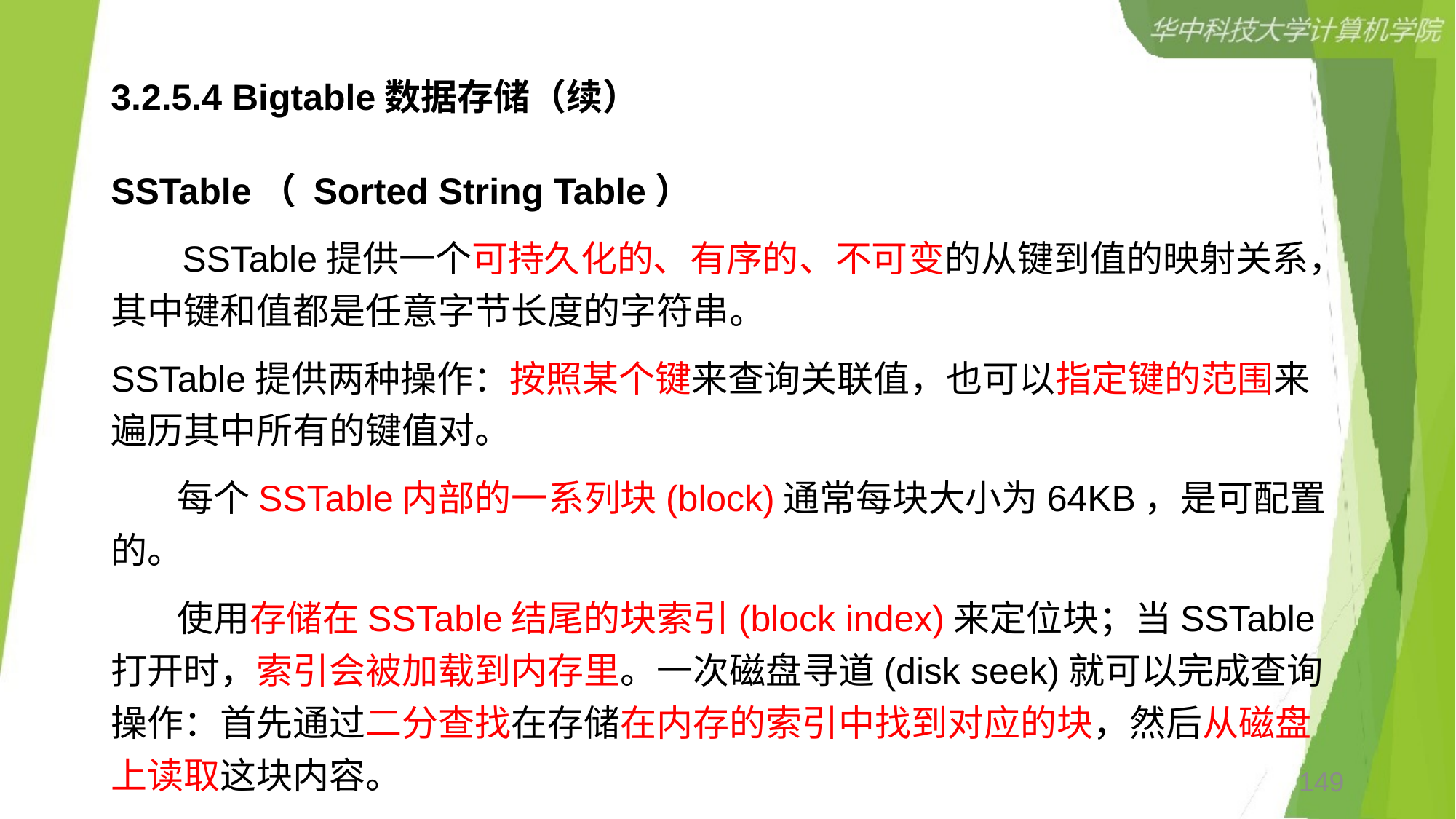

# 3.2.5.4 Bigtable数据存储（续）
SSTable（ Sorted String Table）
       SSTable提供一个可持久化的、有序的、不可变的从键到值的映射关系，其中键和值都是任意字节长度的字符串。
SSTable提供两种操作：按照某个键来查询关联值，也可以指定键的范围来遍历其中所有的键值对。
       每个SSTable内部的一系列块(block)通常每块大小为64KB，是可配置的。
       使用存储在SSTable结尾的块索引(block index)来定位块；当SSTable打开时，索引会被加载到内存里。一次磁盘寻道(disk seek)就可以完成查询操作：首先通过二分查找在存储在内存的索引中找到对应的块，然后从磁盘上读取这块内容。
149